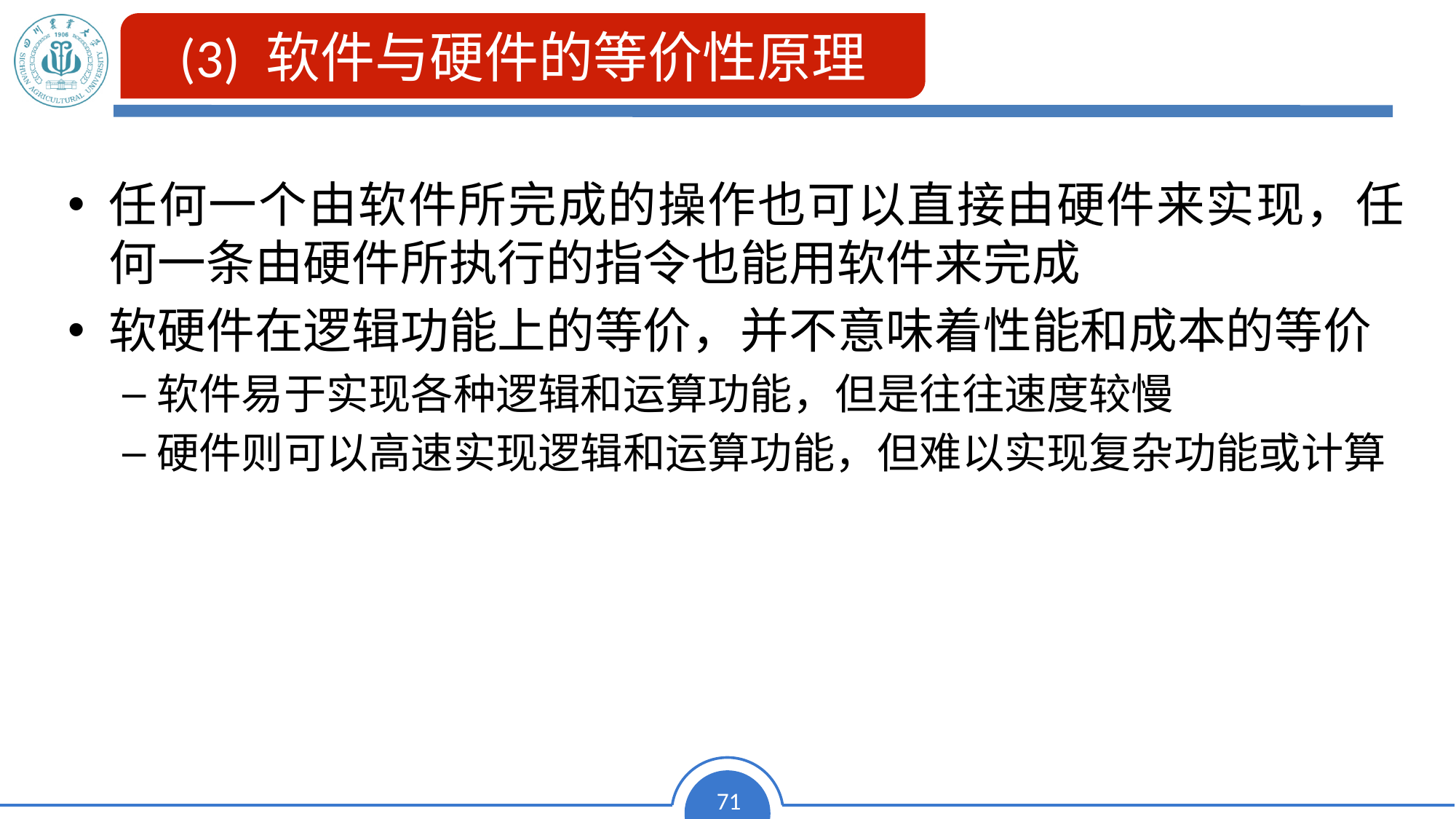

(3) 软件与硬件的等价性原理
任何一个由软件所完成的操作也可以直接由硬件来实现，任何一条由硬件所执行的指令也能用软件来完成
软硬件在逻辑功能上的等价，并不意味着性能和成本的等价
软件易于实现各种逻辑和运算功能，但是往往速度较慢
硬件则可以高速实现逻辑和运算功能，但难以实现复杂功能或计算